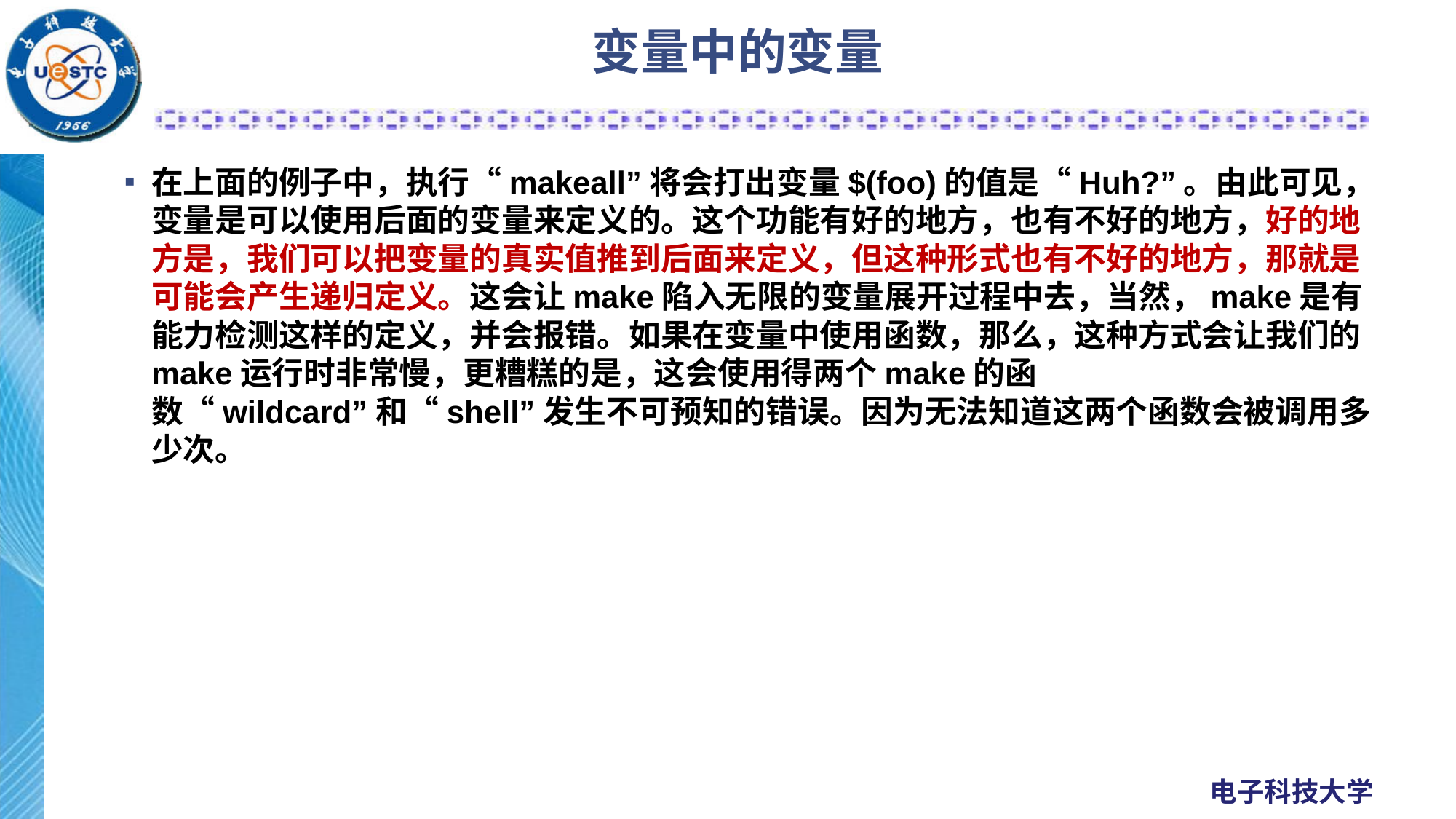

# 变量中的变量
在上面的例子中，执行“makeall”将会打出变量$(foo)的值是“Huh?”。由此可见，变量是可以使用后面的变量来定义的。这个功能有好的地方，也有不好的地方，好的地方是，我们可以把变量的真实值推到后面来定义，但这种形式也有不好的地方，那就是可能会产生递归定义。这会让make陷入无限的变量展开过程中去，当然，make是有能力检测这样的定义，并会报错。如果在变量中使用函数，那么，这种方式会让我们的make运行时非常慢，更糟糕的是，这会使用得两个make的函数“wildcard”和“shell”发生不可预知的错误。因为无法知道这两个函数会被调用多少次。